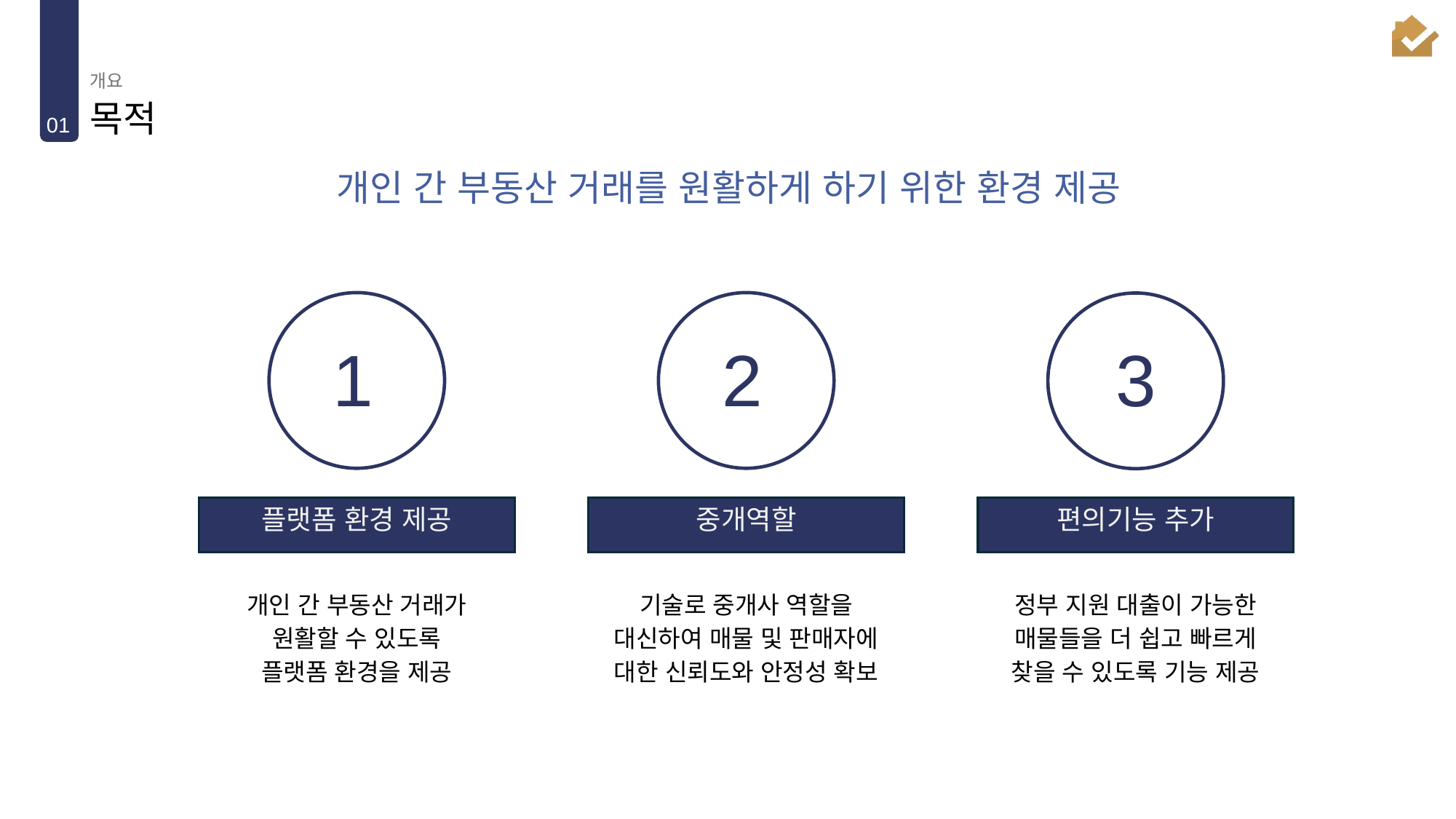

개요
# 목적
01
개인 간 부동산 거래를 원활하게 하기 위한 환경 제공

1
2
3
중개역할

중개 역할
기술로 중개사 역할을 대신하여 매물 및 판매자에 대한 신뢰도와 안정성 확보
편의기능 추가

편의기능 추가
정부 지원 대출이 가능한 매물들을 더 쉽고 빠르게 찾을 수 있도록 기능 제공
플랫폼 환경 제공

개인 간 부동산 거래가
원활할 수 있도록
플랫폼 환경을 제공